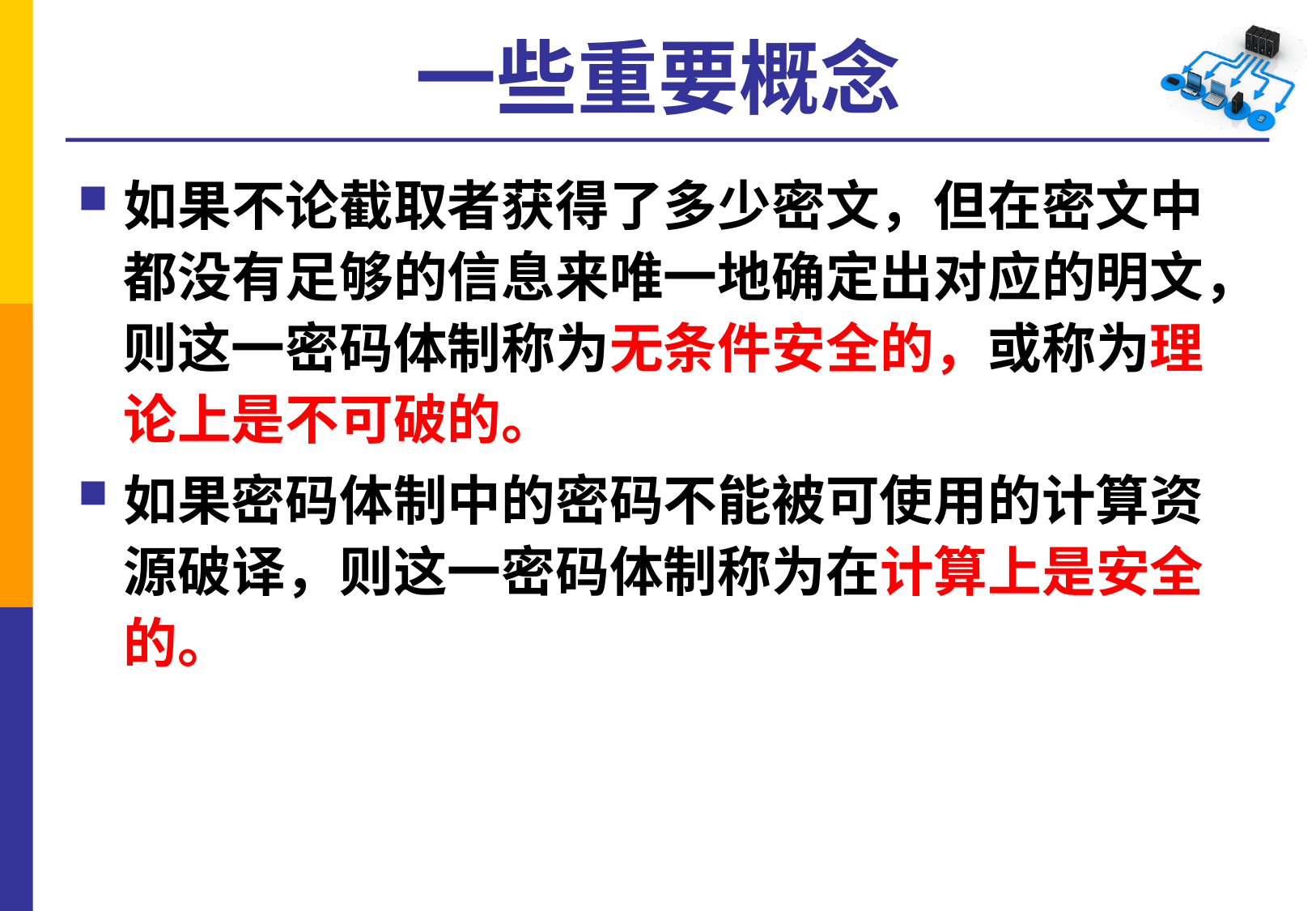

# 一些重要概念
如果不论截取者获得了多少密文，但在密文中都没有足够的信息来唯一地确定出对应的明文，则这一密码体制称为无条件安全的，或称为理论上是不可破的。
如果密码体制中的密码不能被可使用的计算资源破译，则这一密码体制称为在计算上是安全的。